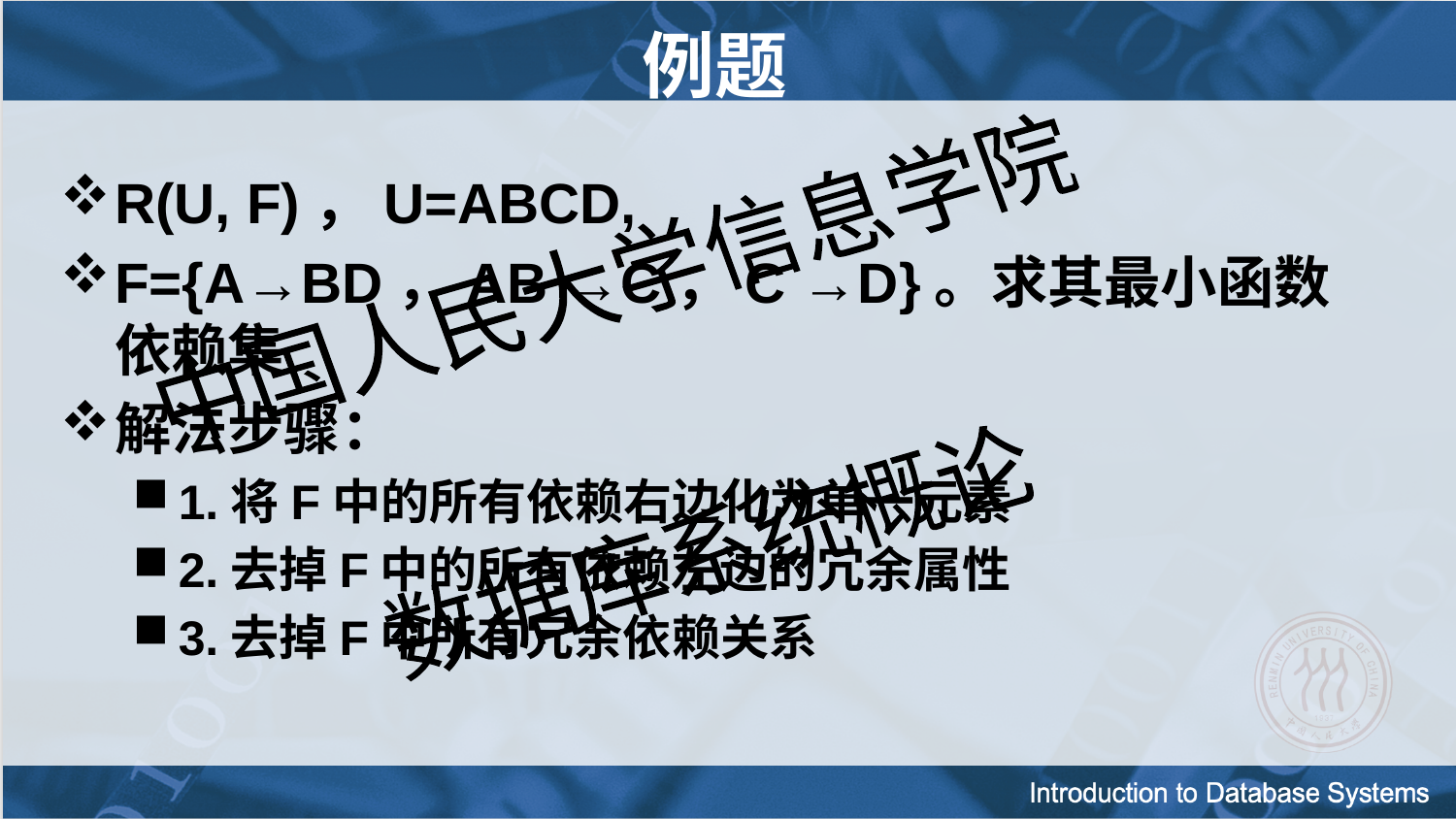

# 例题
R(U, F)，U=ABCD,
F={A→BD，AB →C，C →D}。求其最小函数依赖集
解法步骤：
1.将F中的所有依赖右边化为单一元素
2.去掉F中的所有依赖左边的冗余属性
3.去掉F中所有冗余依赖关系